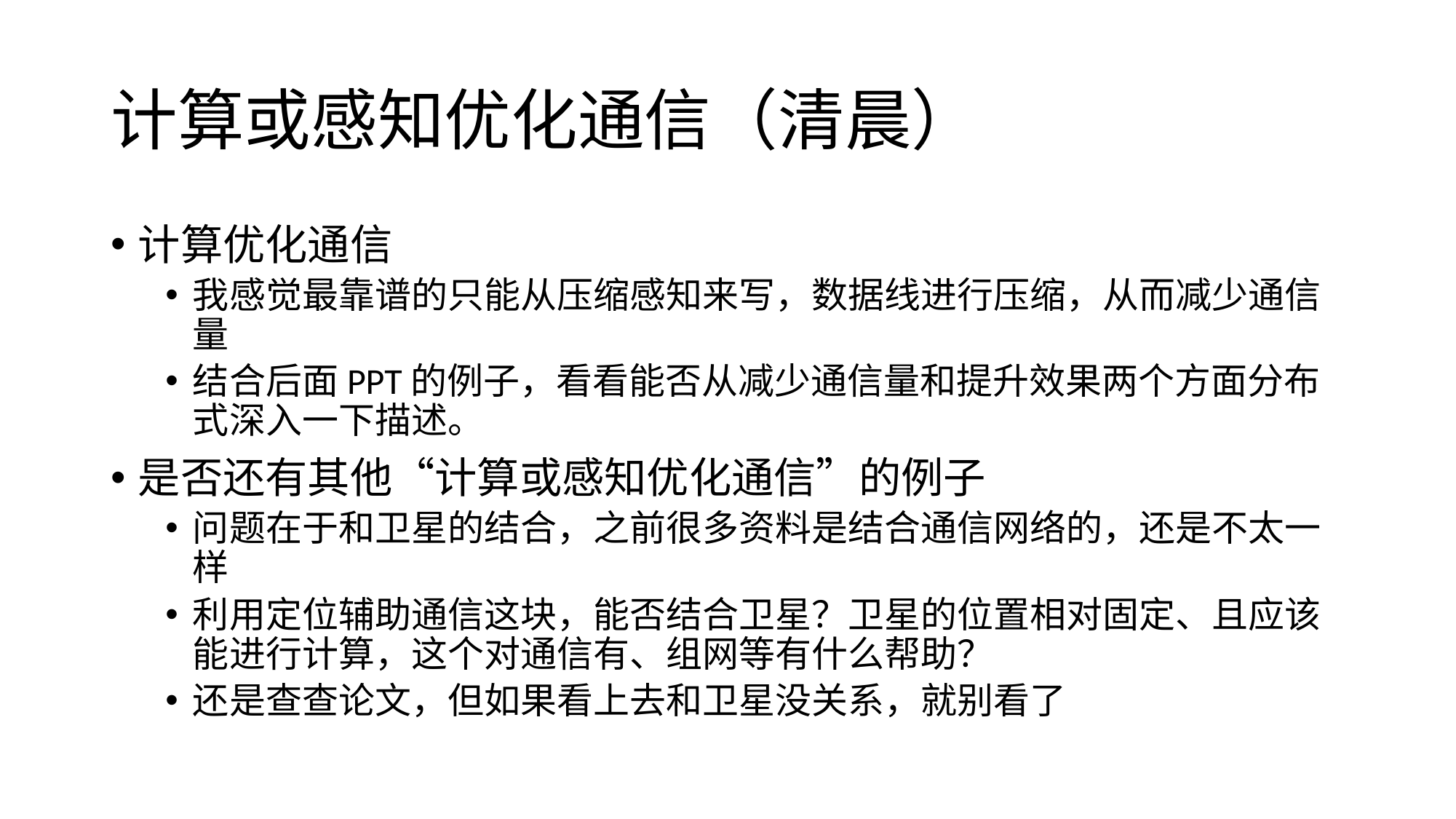

# 计算或感知优化通信（清晨）
计算优化通信
我感觉最靠谱的只能从压缩感知来写，数据线进行压缩，从而减少通信量
结合后面PPT的例子，看看能否从减少通信量和提升效果两个方面分布式深入一下描述。
是否还有其他“计算或感知优化通信”的例子
问题在于和卫星的结合，之前很多资料是结合通信网络的，还是不太一样
利用定位辅助通信这块，能否结合卫星？卫星的位置相对固定、且应该能进行计算，这个对通信有、组网等有什么帮助？
还是查查论文，但如果看上去和卫星没关系，就别看了